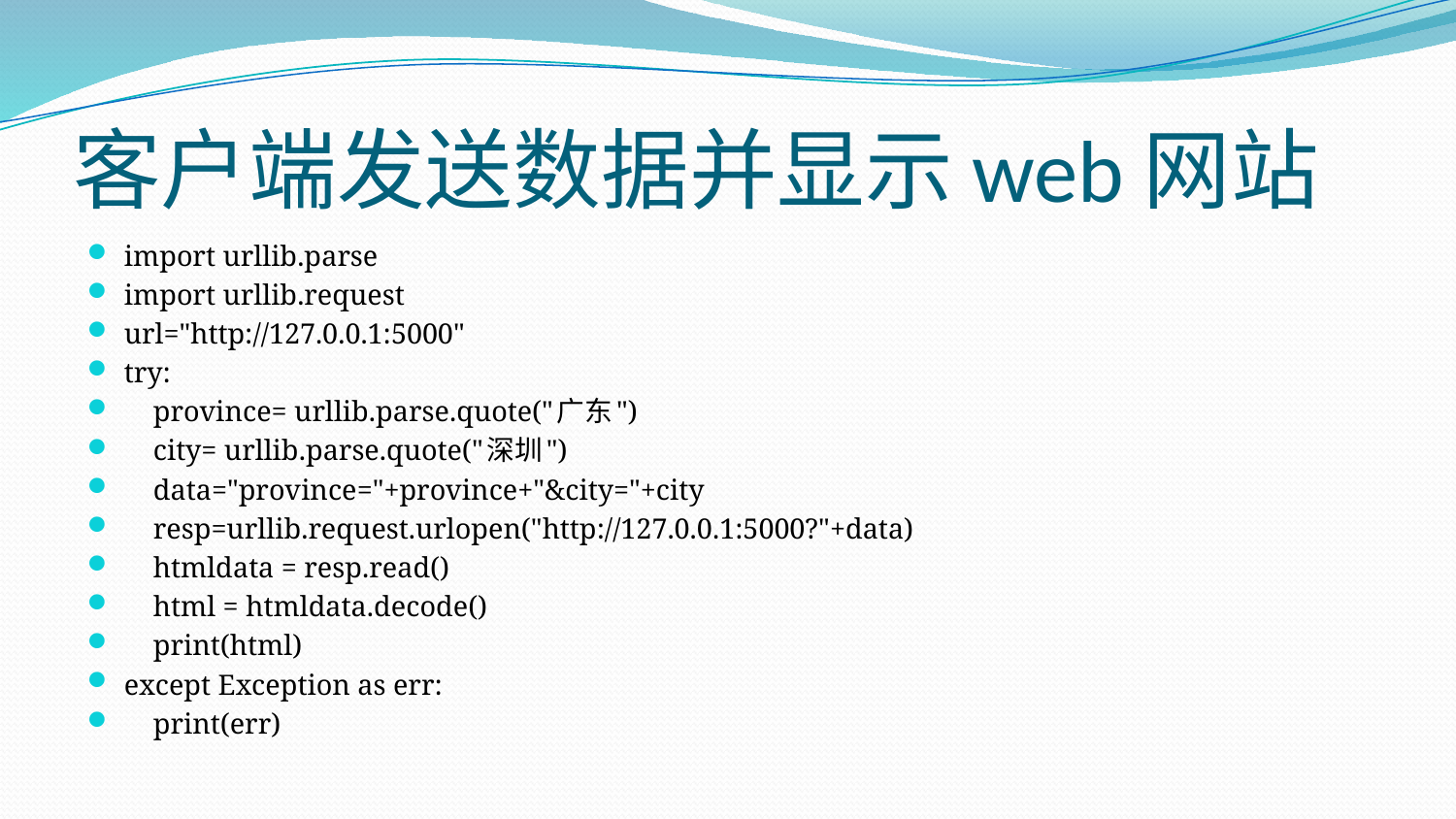

# 客户端发送数据并显示web网站
import urllib.parse
import urllib.request
url="http://127.0.0.1:5000"
try:
    province= urllib.parse.quote("广东")
    city= urllib.parse.quote("深圳")
    data="province="+province+"&city="+city
    resp=urllib.request.urlopen("http://127.0.0.1:5000?"+data)
    htmldata = resp.read()
    html = htmldata.decode()
    print(html)
except Exception as err:
    print(err)